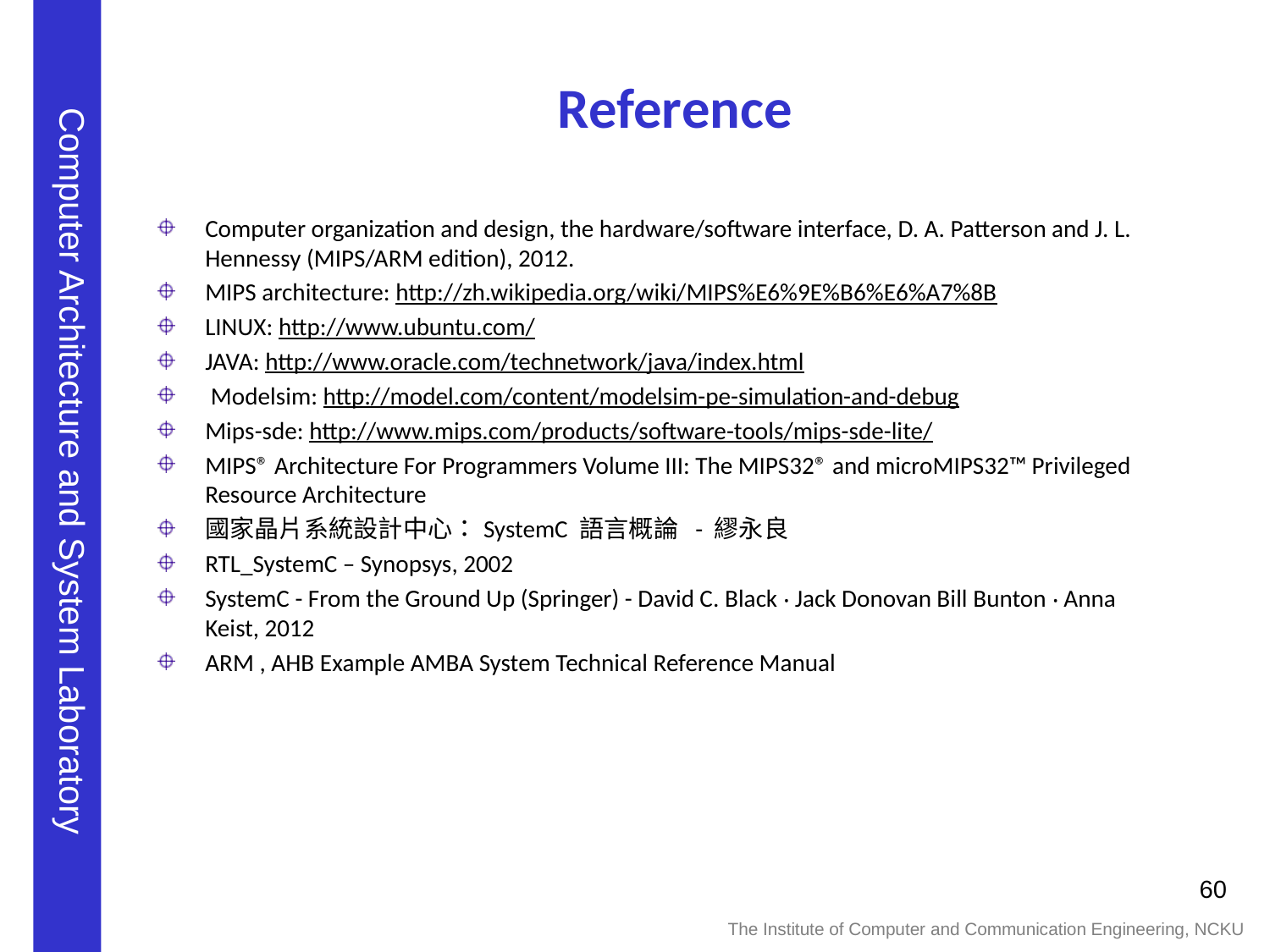

# Reference
Computer organization and design, the hardware/software interface, D. A. Patterson and J. L. Hennessy (MIPS/ARM edition), 2012.
MIPS architecture: http://zh.wikipedia.org/wiki/MIPS%E6%9E%B6%E6%A7%8B
LINUX: http://www.ubuntu.com/
JAVA: http://www.oracle.com/technetwork/java/index.html
 Modelsim: http://model.com/content/modelsim-pe-simulation-and-debug
Mips-sde: http://www.mips.com/products/software-tools/mips-sde-lite/
MIPS® Architecture For Programmers Volume III: The MIPS32® and microMIPS32™ Privileged Resource Architecture
國家晶片系統設計中心：SystemC 語言概論  - 繆永良
RTL_SystemC – Synopsys, 2002
SystemC - From the Ground Up (Springer) - David C. Black ‧ Jack Donovan Bill Bunton ‧ Anna Keist, 2012
ARM , AHB Example AMBA System Technical Reference Manual

60